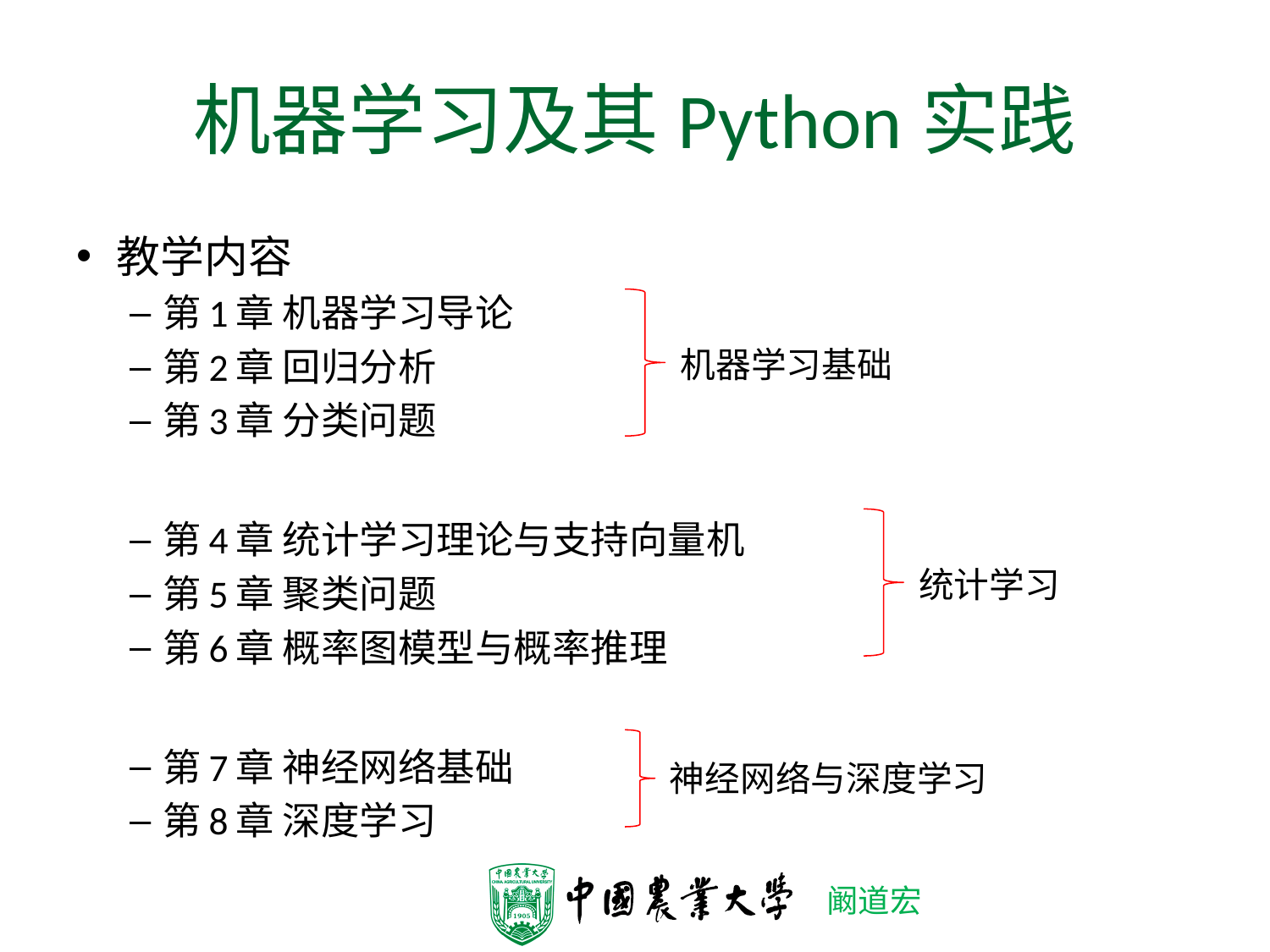

# 机器学习及其Python实践
教学内容
第1章 机器学习导论
第2章 回归分析
第3章 分类问题

第4章 统计学习理论与支持向量机
第5章 聚类问题
第6章 概率图模型与概率推理

第7章 神经网络基础
第8章 深度学习

机器学习基础

统计学习

神经网络与深度学习